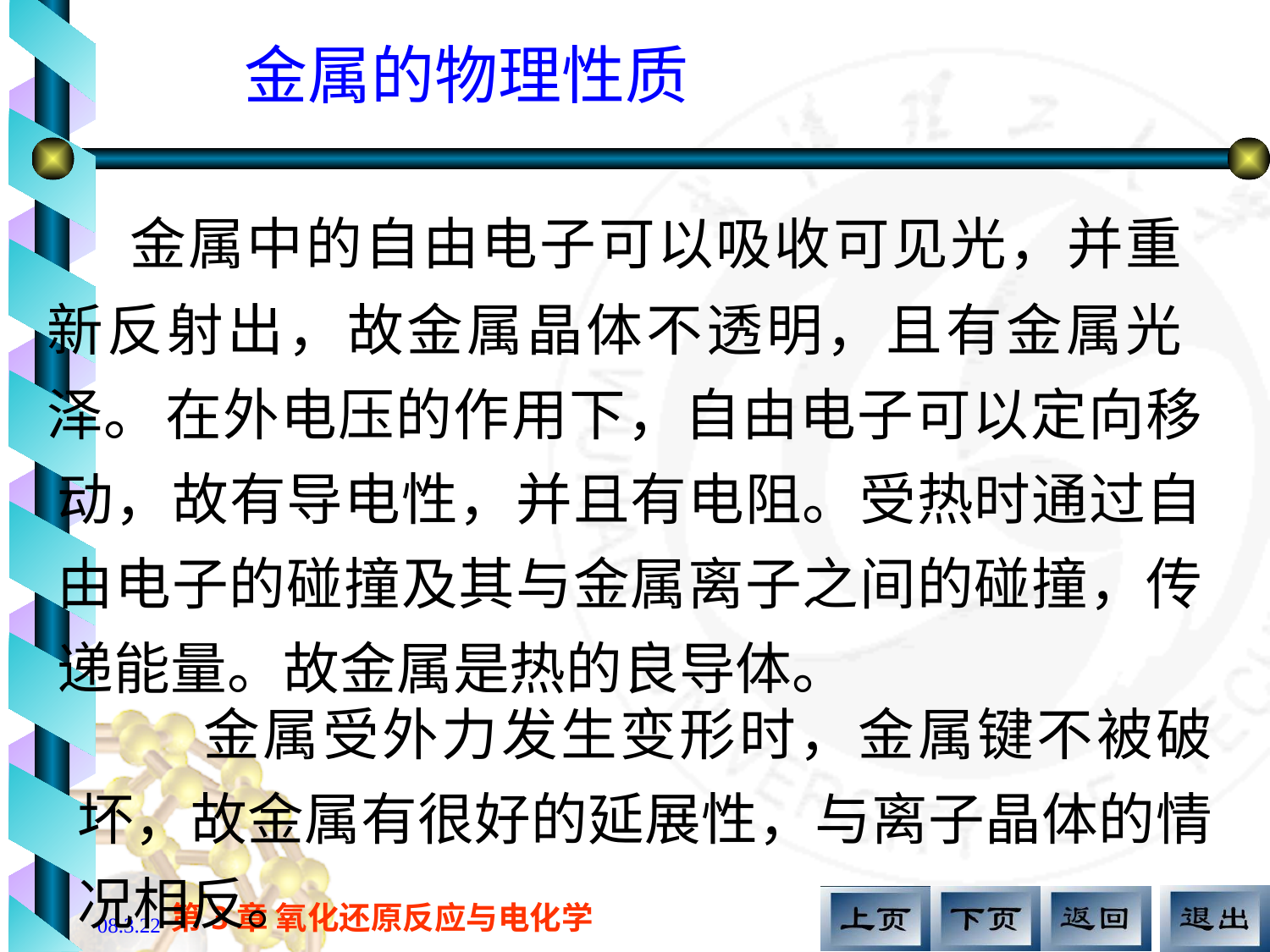

金属的物理性质
    金属中的自由电子可以吸收可见光，并重新反射出，故金属晶体不透明，且有金属光泽。
         在外电压的作用下，自由电子可以定向移动，故有导电性，并且有电阻。受热时通过自由电子的碰撞及其与金属离子之间的碰撞，传递能量。故金属是热的良导体。
         金属受外力发生变形时，金属键不被破坏，故金属有很好的延展性，与离子晶体的情况相反。